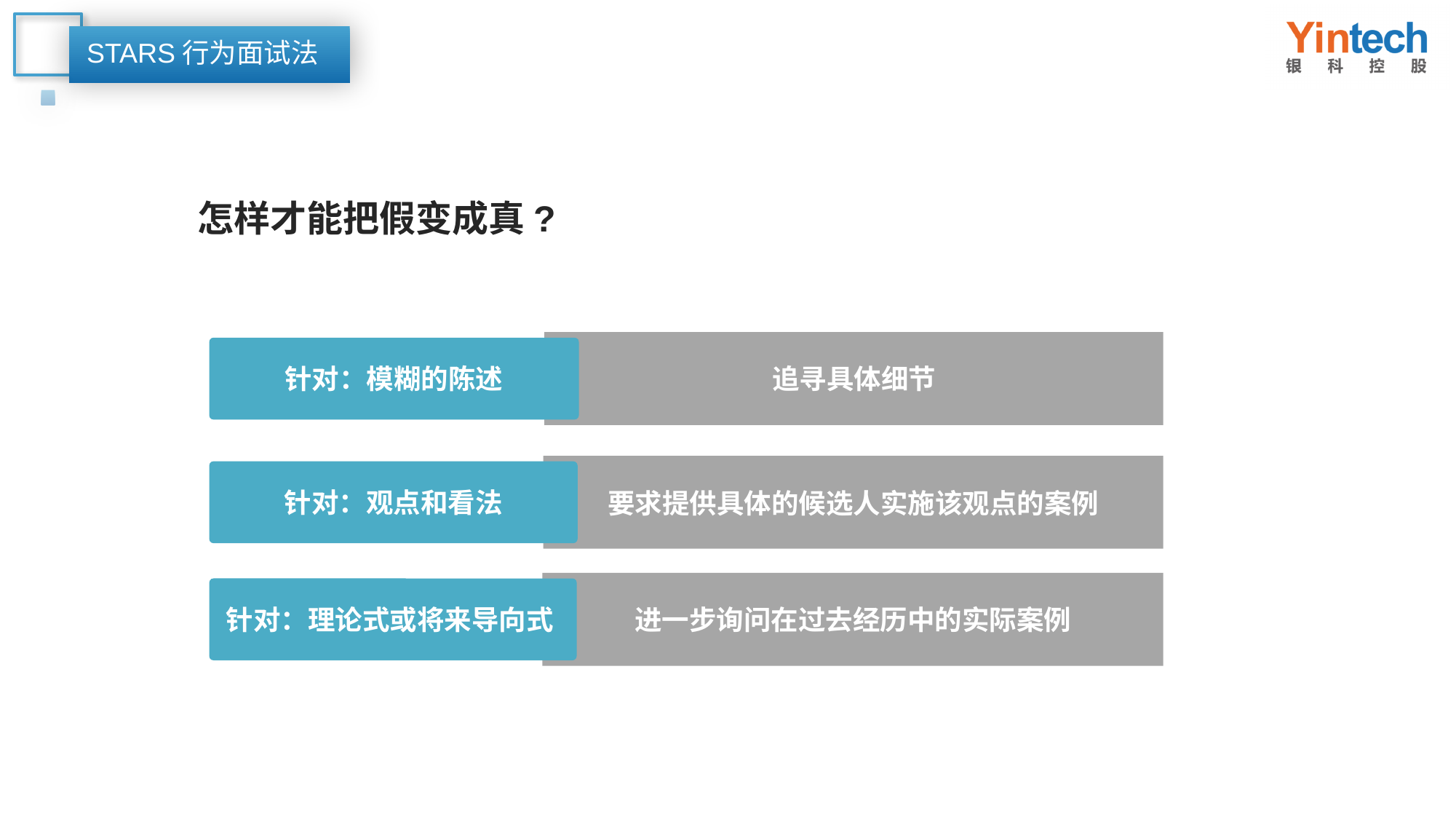

STARS行为面试法
怎样才能把假变成真?
追寻具体细节
针对：模糊的陈述
要求提供具体的候选人实施该观点的案例
针对：观点和看法
进一步询问在过去经历中的实际案例
针对：理论式或将来导向式